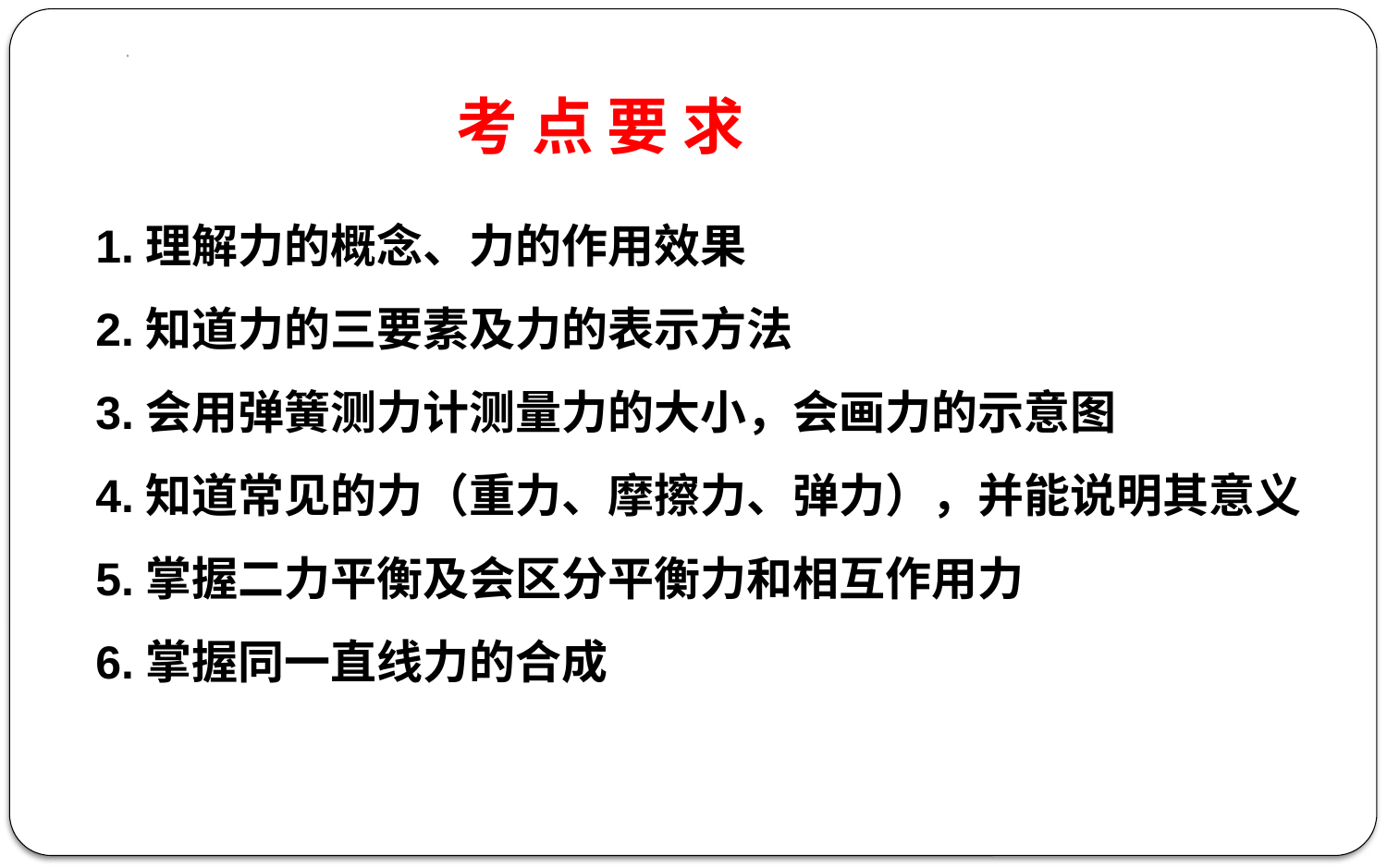

考 点 要 求
1.理解力的概念、力的作用效果
2.知道力的三要素及力的表示方法
3.会用弹簧测力计测量力的大小，会画力的示意图
4.知道常见的力（重力、摩擦力、弹力），并能说明其意义
5.掌握二力平衡及会区分平衡力和相互作用力
6.掌握同一直线力的合成